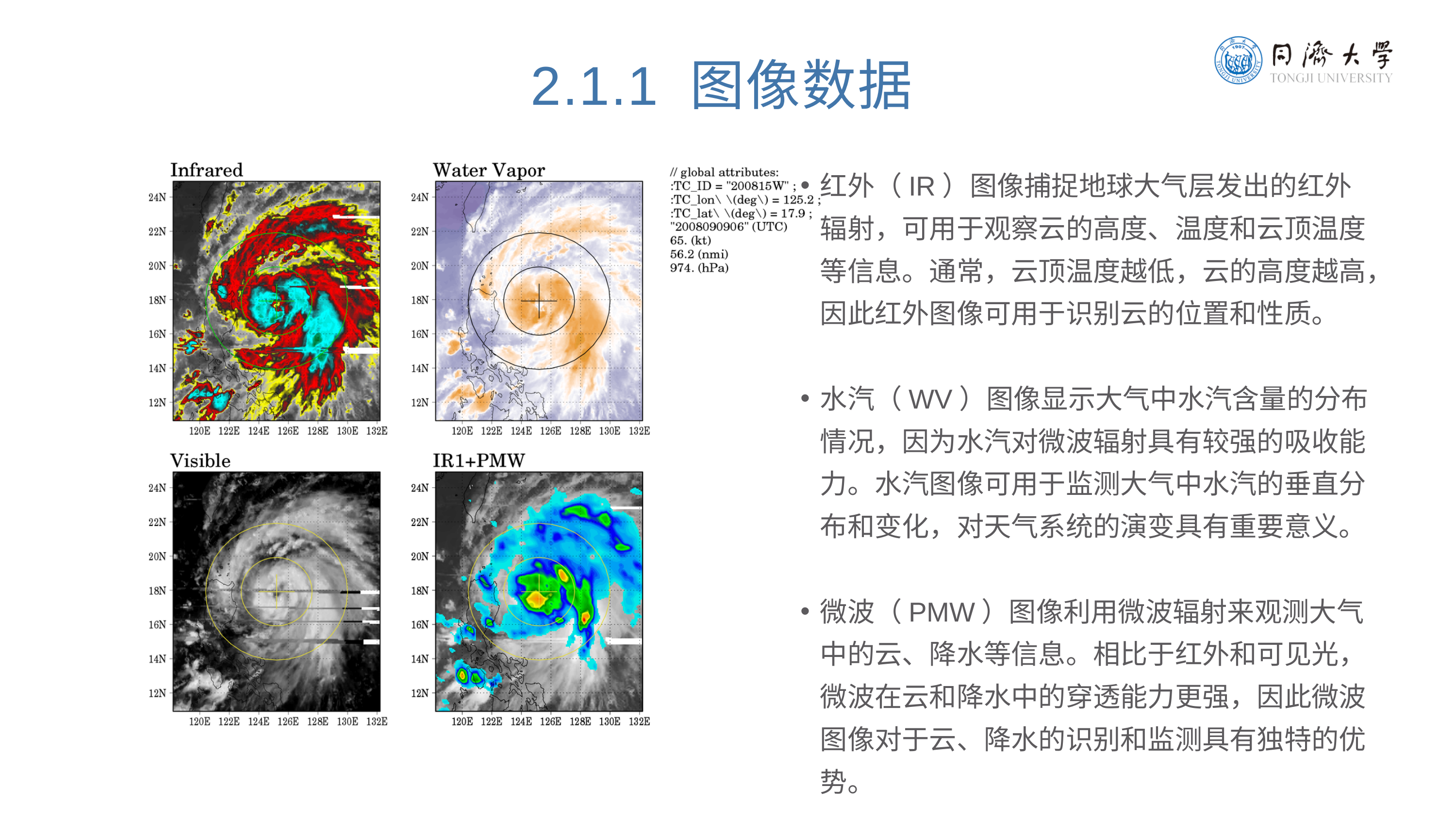

2.1.1 图像数据

红外（IR）图像捕捉地球大气层发出的红外辐射，可用于观察云的高度、温度和云顶温度等信息。通常，云顶温度越低，云的高度越高，因此红外图像可用于识别云的位置和性质。

水汽（WV）图像显示大气中水汽含量的分布情况，因为水汽对微波辐射具有较强的吸收能力。水汽图像可用于监测大气中水汽的垂直分布和变化，对天气系统的演变具有重要意义。

微波（PMW）图像利用微波辐射来观测大气中的云、降水等信息。相比于红外和可见光，微波在云和降水中的穿透能力更强，因此微波图像对于云、降水的识别和监测具有独特的优势。